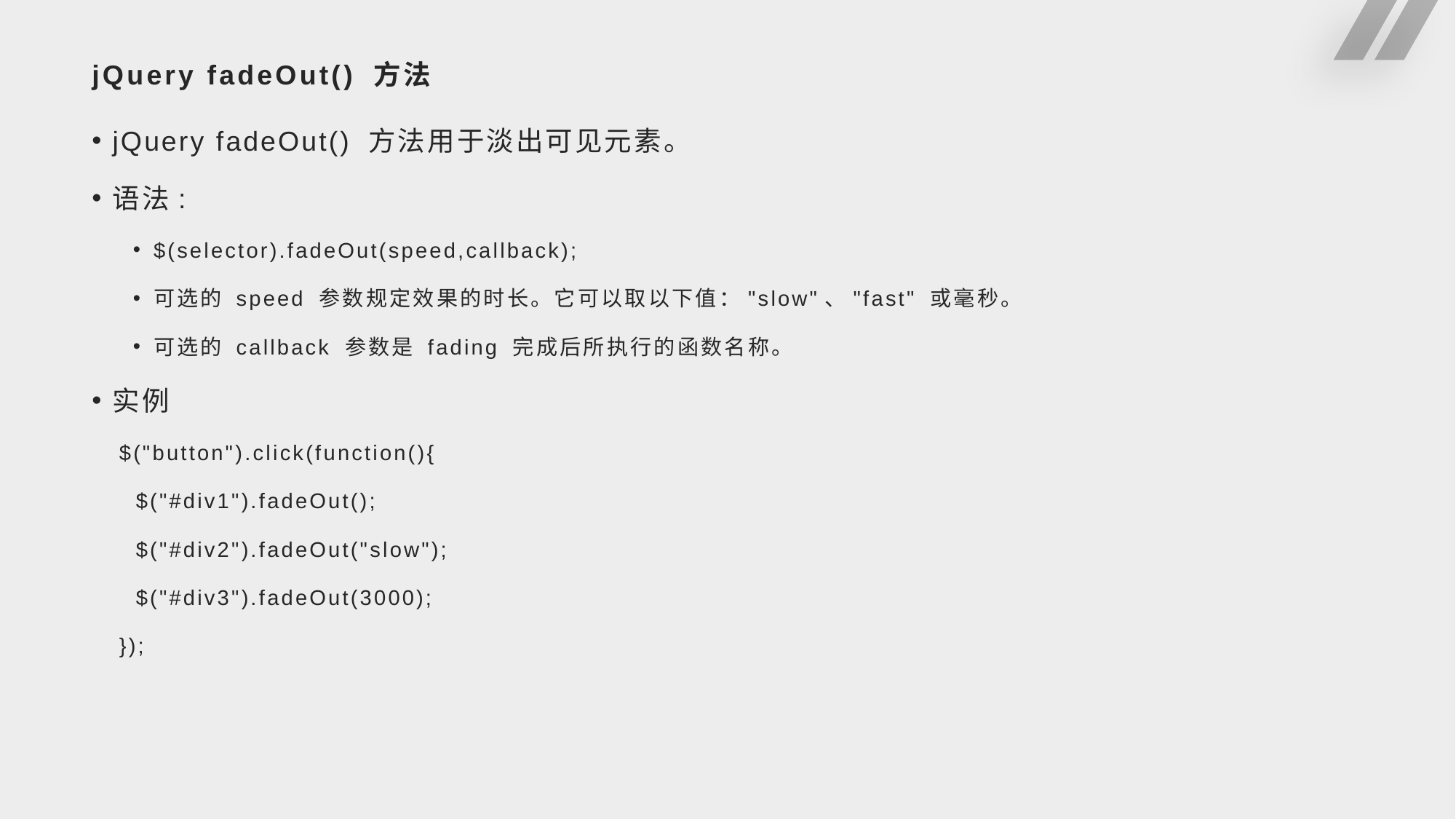

# jQuery fadeOut() 方法
jQuery fadeOut() 方法用于淡出可见元素。
语法:
$(selector).fadeOut(speed,callback);
可选的 speed 参数规定效果的时长。它可以取以下值："slow"、"fast" 或毫秒。
可选的 callback 参数是 fading 完成后所执行的函数名称。
实例
$("button").click(function(){
  $("#div1").fadeOut();
  $("#div2").fadeOut("slow");
  $("#div3").fadeOut(3000);
});